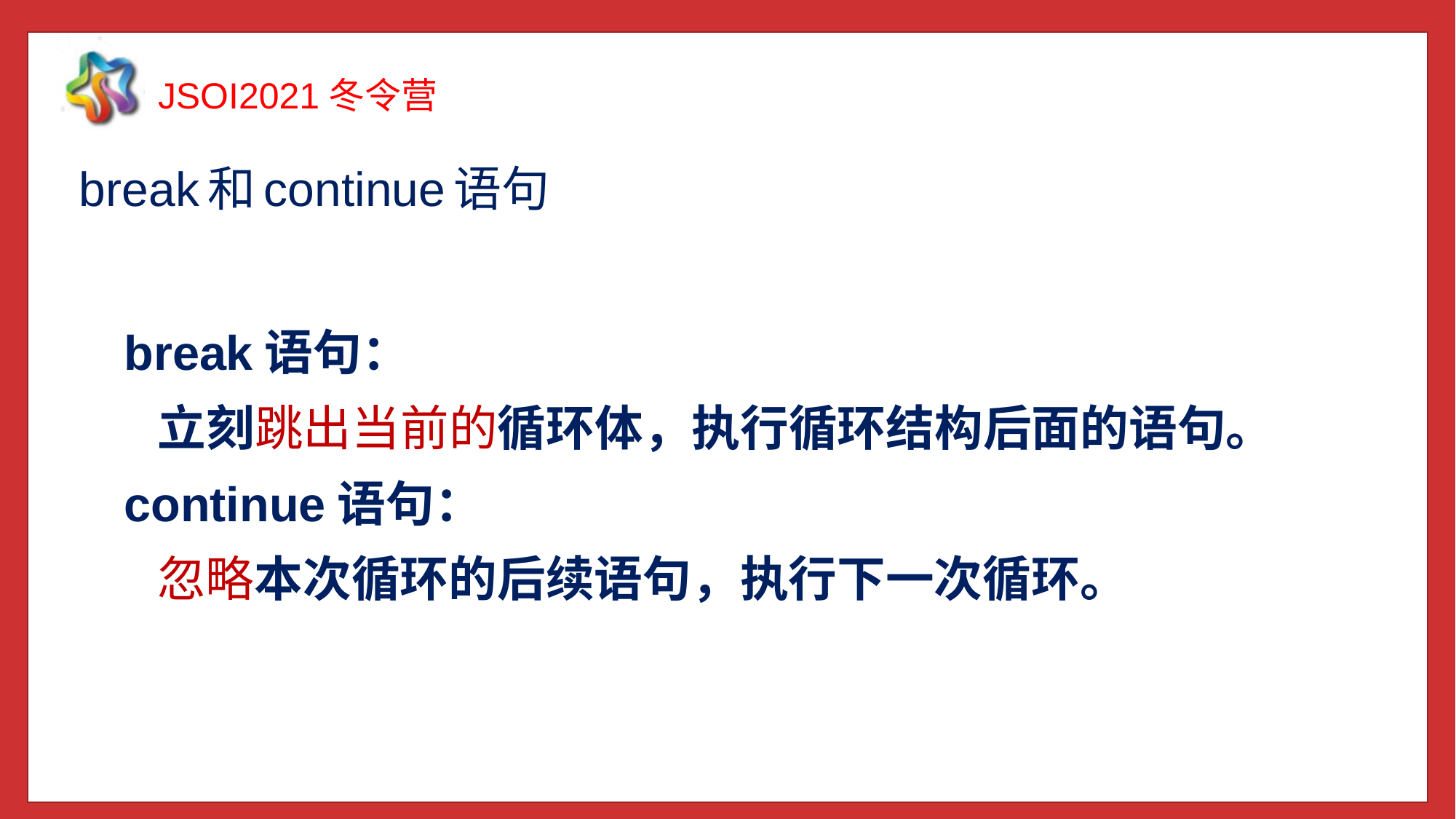

break和continue语句
break语句：
  立刻跳出当前的循环体，执行循环结构后面的语句。
continue语句：
  忽略本次循环的后续语句，执行下一次循环。